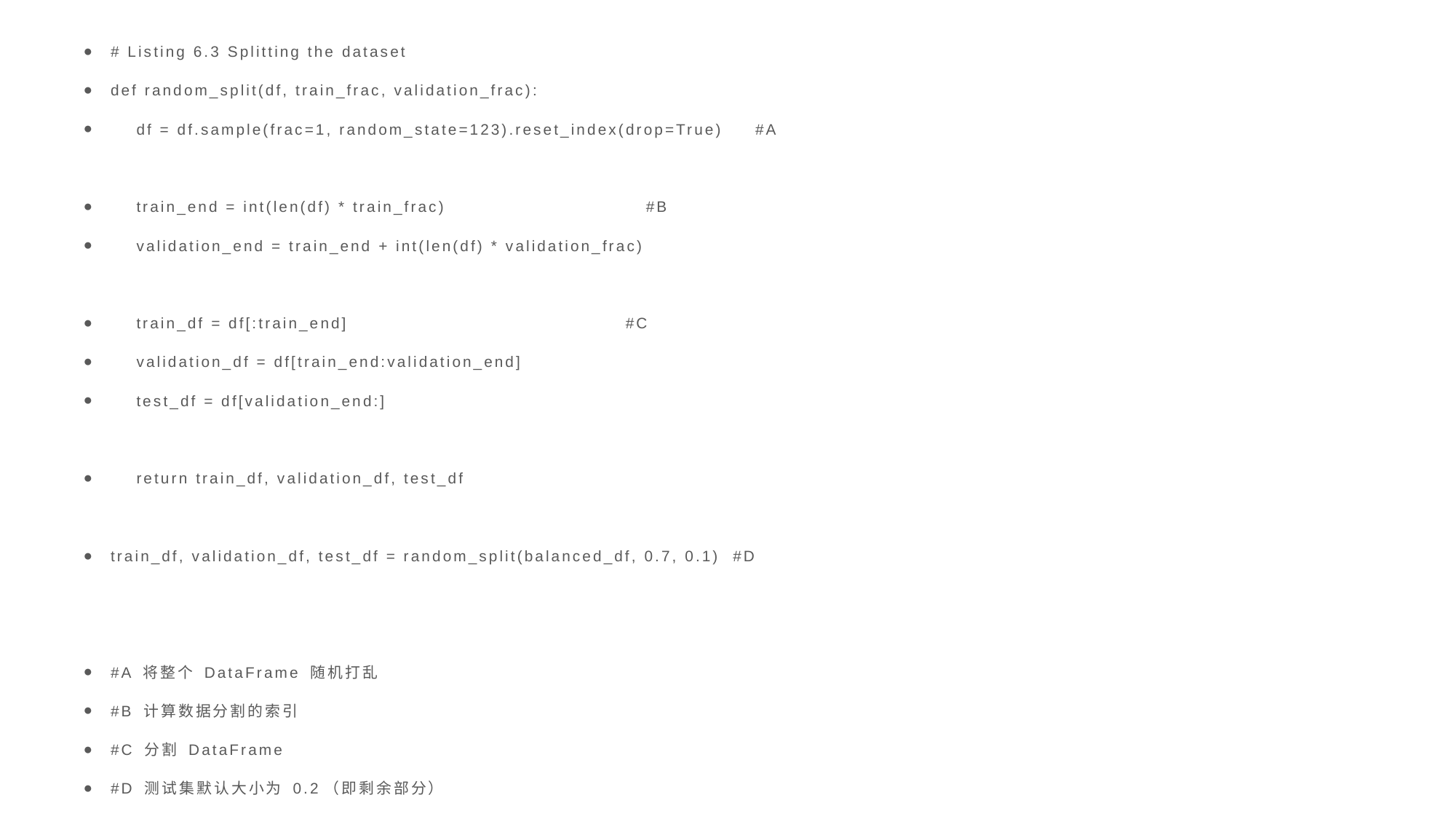

# Listing 6.3 Splitting the dataset
def random_split(df, train_frac, validation_frac):
    df = df.sample(frac=1, random_state=123).reset_index(drop=True)     #A

    train_end = int(len(df) * train_frac)                               #B
    validation_end = train_end + int(len(df) * validation_frac)

    train_df = df[:train_end]                                           #C
    validation_df = df[train_end:validation_end]
    test_df = df[validation_end:]

    return train_df, validation_df, test_df

train_df, validation_df, test_df = random_split(balanced_df, 0.7, 0.1)  #D

#A 将整个 DataFrame 随机打乱
#B 计算数据分割的索引
#C 分割 DataFrame
#D 测试集默认大小为 0.2（即剩余部分）